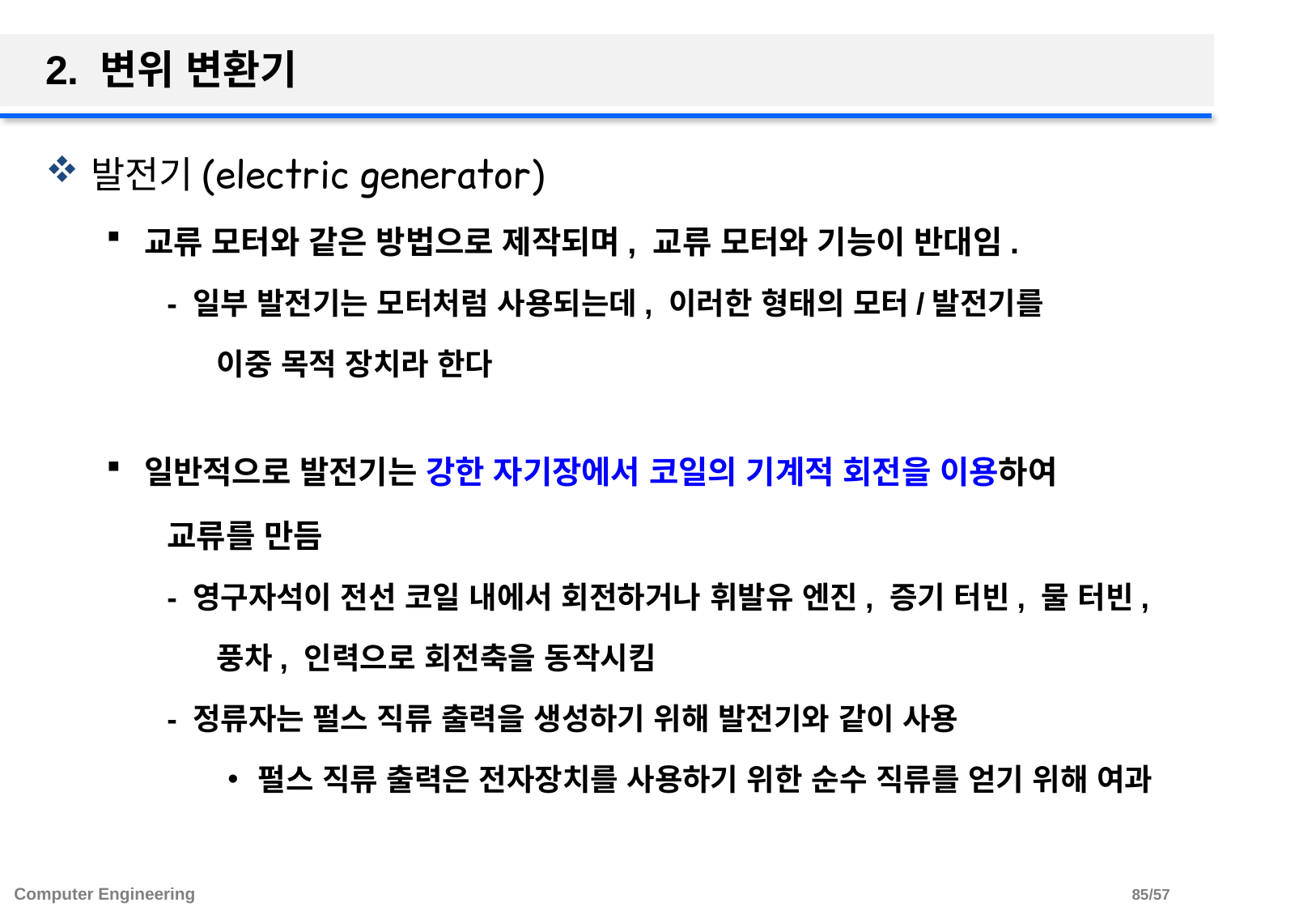

# 2. 변위 변환기
발전기(electric generator)
교류 모터와 같은 방법으로 제작되며, 교류 모터와 기능이 반대임.
- 일부 발전기는 모터처럼 사용되는데, 이러한 형태의 모터/발전기를
     이중 목적 장치라 한다

일반적으로 발전기는 강한 자기장에서 코일의 기계적 회전을 이용하여
      교류를 만듬
- 영구자석이 전선 코일 내에서 회전하거나 휘발유 엔진, 증기 터빈, 물 터빈,
     풍차, 인력으로 회전축을 동작시킴
- 정류자는 펄스 직류 출력을 생성하기 위해 발전기와 같이 사용
펄스 직류 출력은 전자장치를 사용하기 위한 순수 직류를 얻기 위해 여과